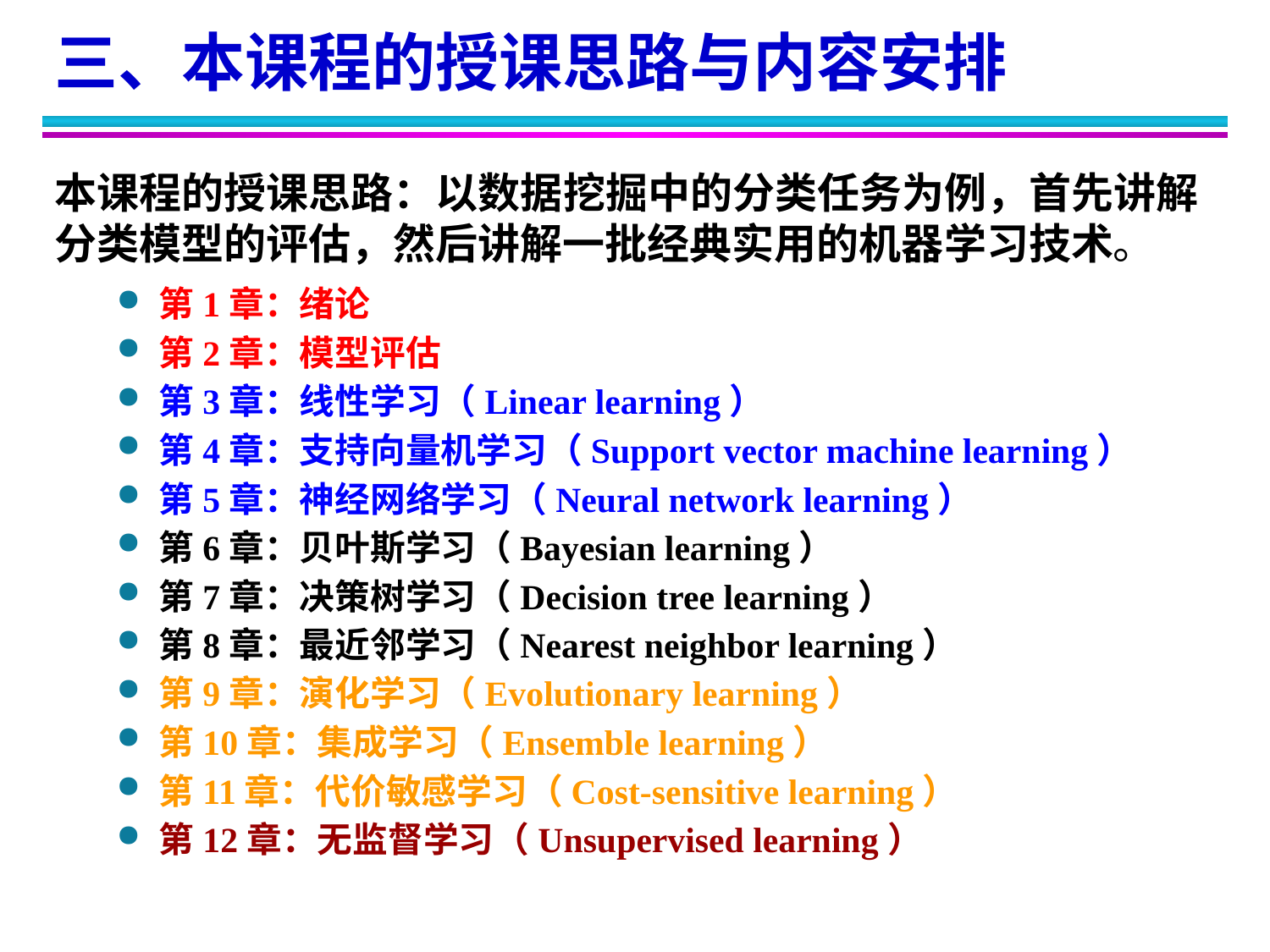

三、本课程的授课思路与内容安排
本课程的授课思路：以数据挖掘中的分类任务为例，首先讲解分类模型的评估，然后讲解一批经典实用的机器学习技术。
第1章：绪论
第2章：模型评估
第3章：线性学习（Linear learning）
第4章：支持向量机学习（Support vector machine learning）
第5章：神经网络学习（Neural network learning）
第6章：贝叶斯学习（Bayesian learning）
第7章：决策树学习（Decision tree learning）
第8章：最近邻学习（Nearest neighbor learning）
第9章：演化学习（Evolutionary learning）
第10章：集成学习（Ensemble learning）
第11章：代价敏感学习（Cost-sensitive learning）
第12章：无监督学习（Unsupervised learning）